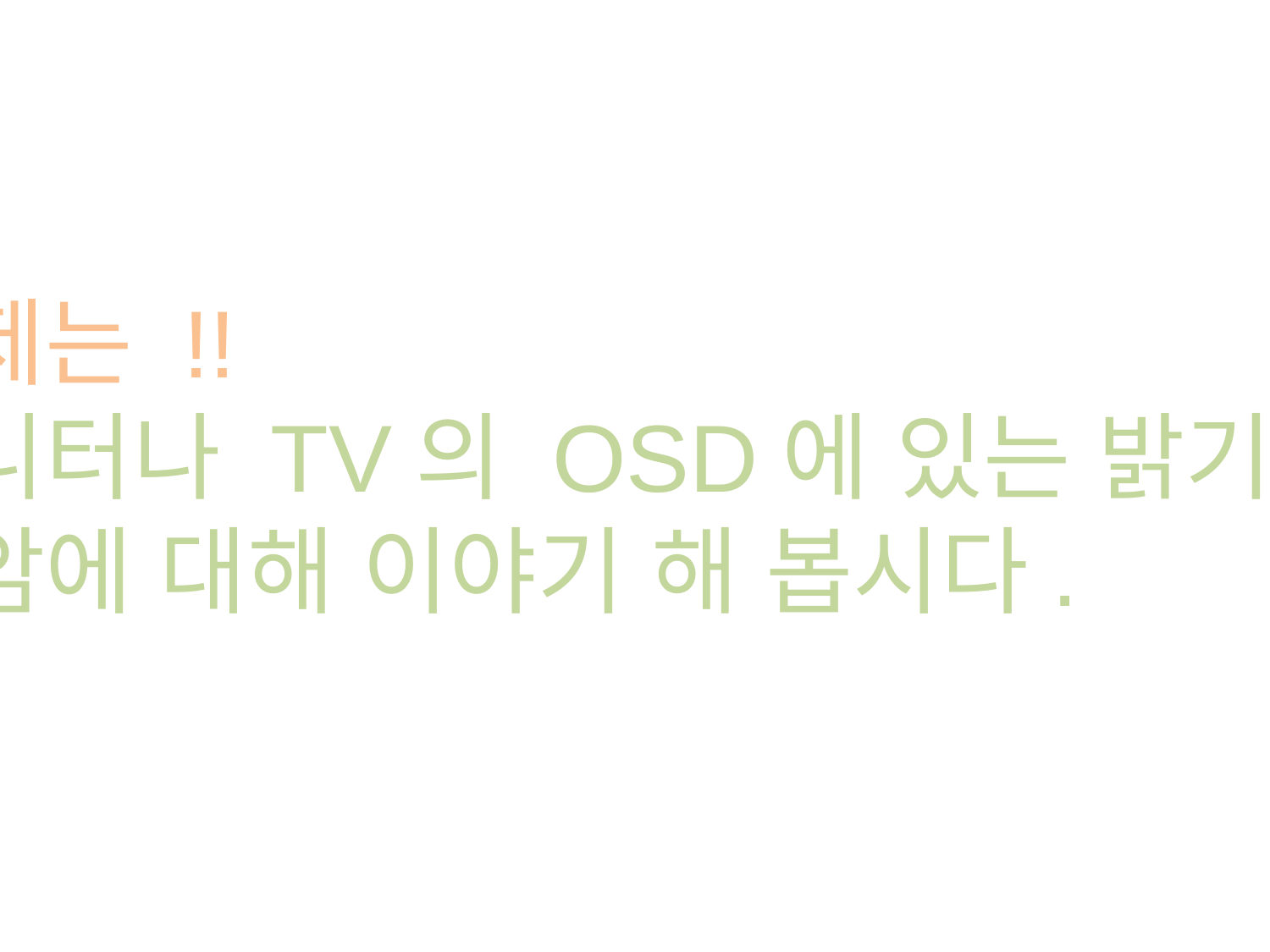

이제는 !!
모니터나 TV의 OSD에 있는 밝기와
명암에 대해 이야기 해 봅시다.